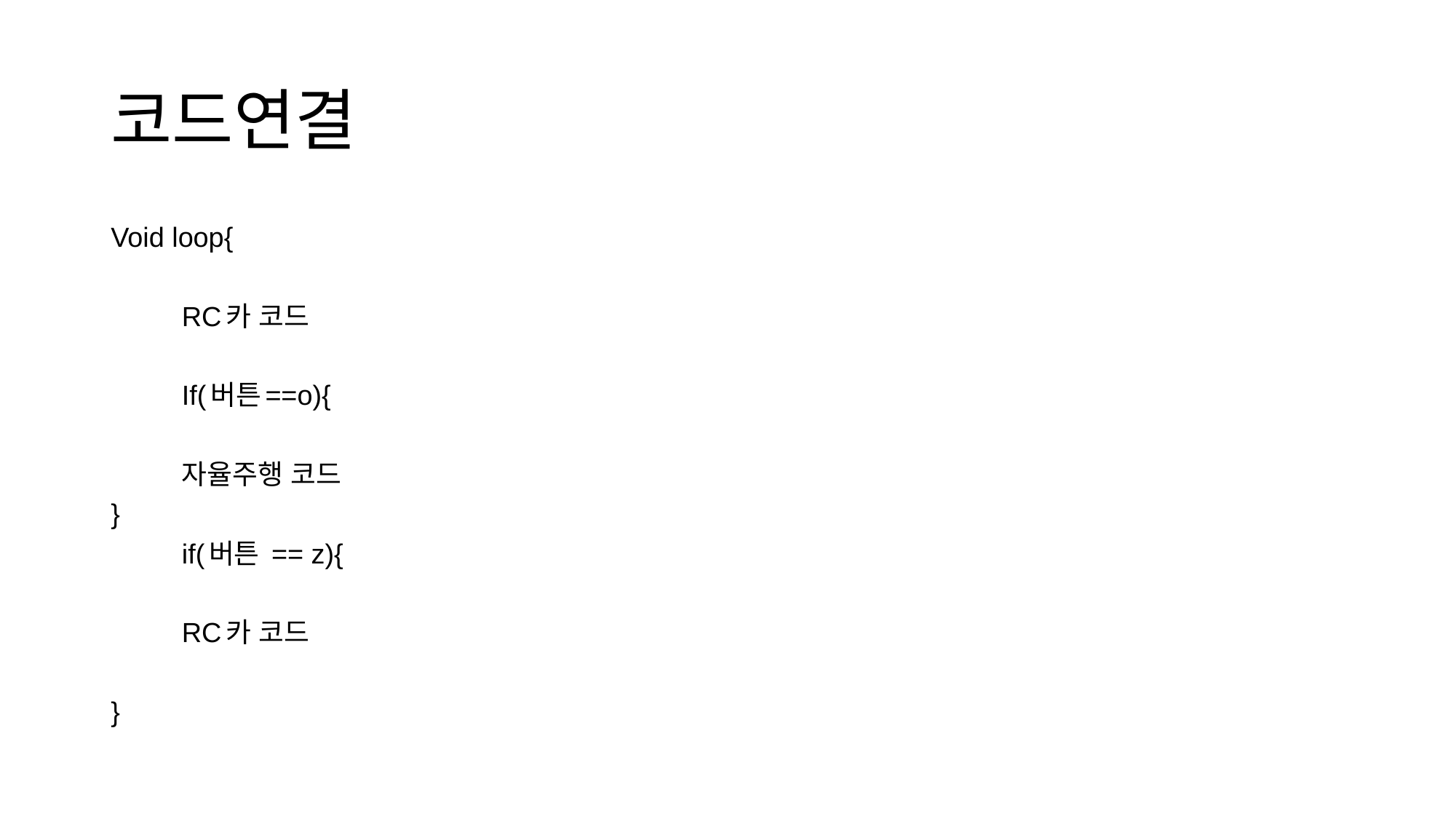

# 코드연결
Void loop{

	RC카 코드

	If(버튼==o){

	자율주행 코드
}
	if(버튼 == z){

	RC카 코드

}